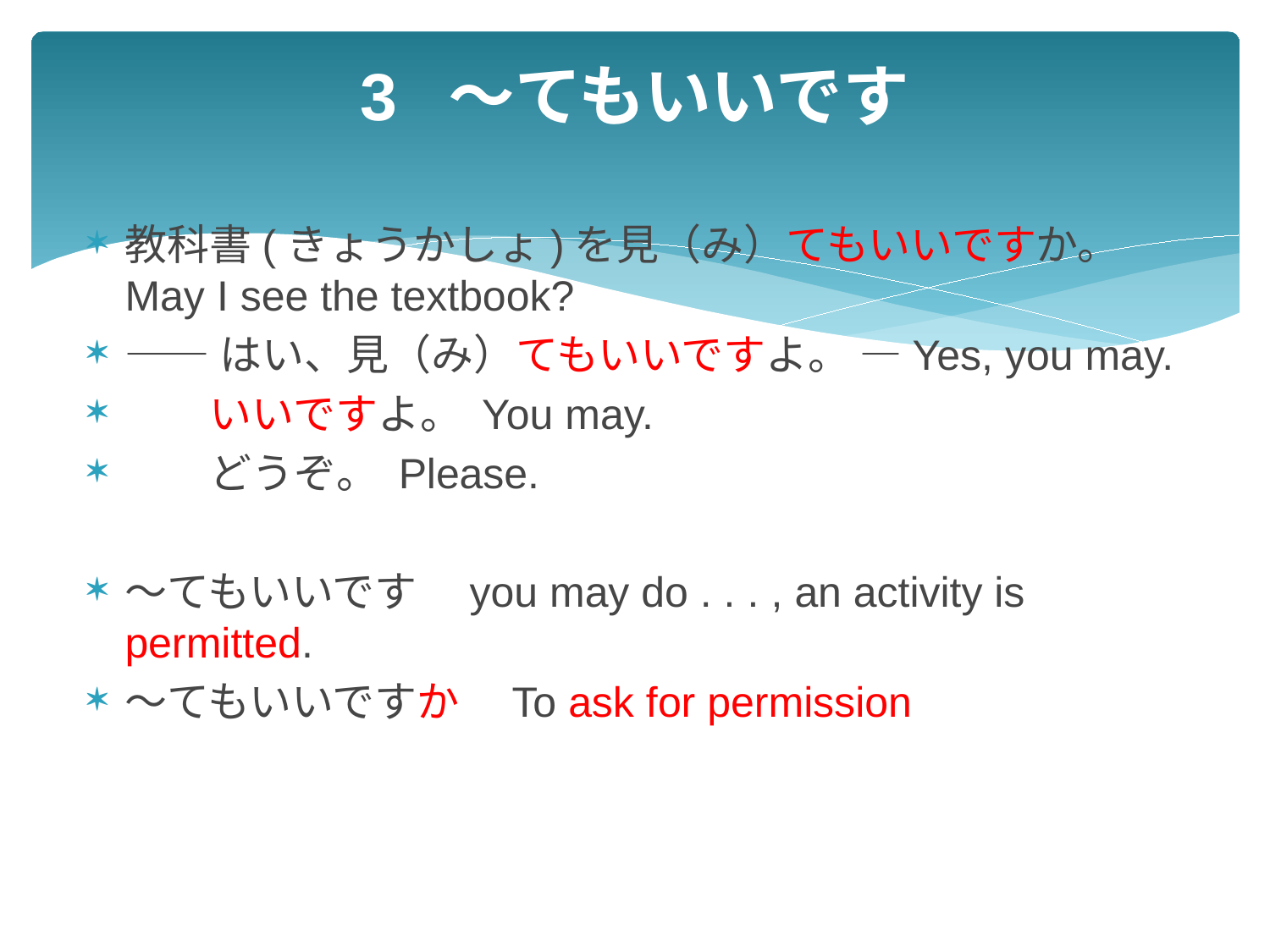

# 3  ～てもいいです
教科書(きょうかしょ)を見（み）てもいいですか。 May I see the textbook?
——はい、見（み）てもいいですよ。 —Yes, you may.
　　いいですよ。 You may.
　　どうぞ。 Please.

～てもいいです　you may do . . . , an activity is permitted.
～てもいいですか　To ask for permission